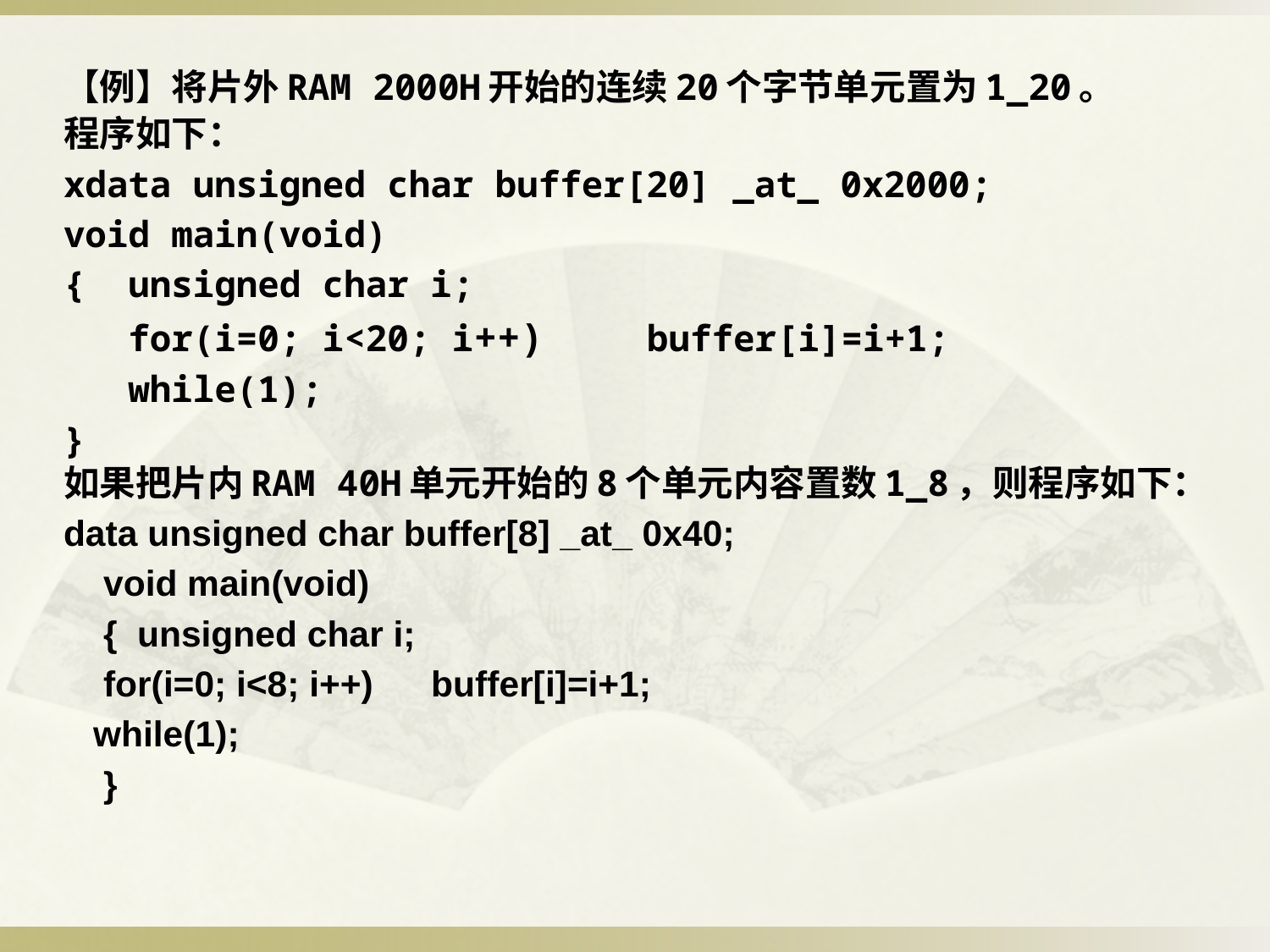

# 【例】将片外RAM 2000H开始的连续20个字节单元置为1_20。
程序如下：
xdata unsigned char buffer[20] _at_ 0x2000;
void main(void)
{  unsigned char i;
   for(i=0; i<20; i++)  	buffer[i]=i+1;
   while(1);
}
如果把片内RAM 40H单元开始的8个单元内容置数1_8，则程序如下：
data unsigned char buffer[8] _at_ 0x40;
    void main(void)
    {  unsigned char i;
    for(i=0; i<8; i++)  	buffer[i]=i+1;
   while(1);
    }